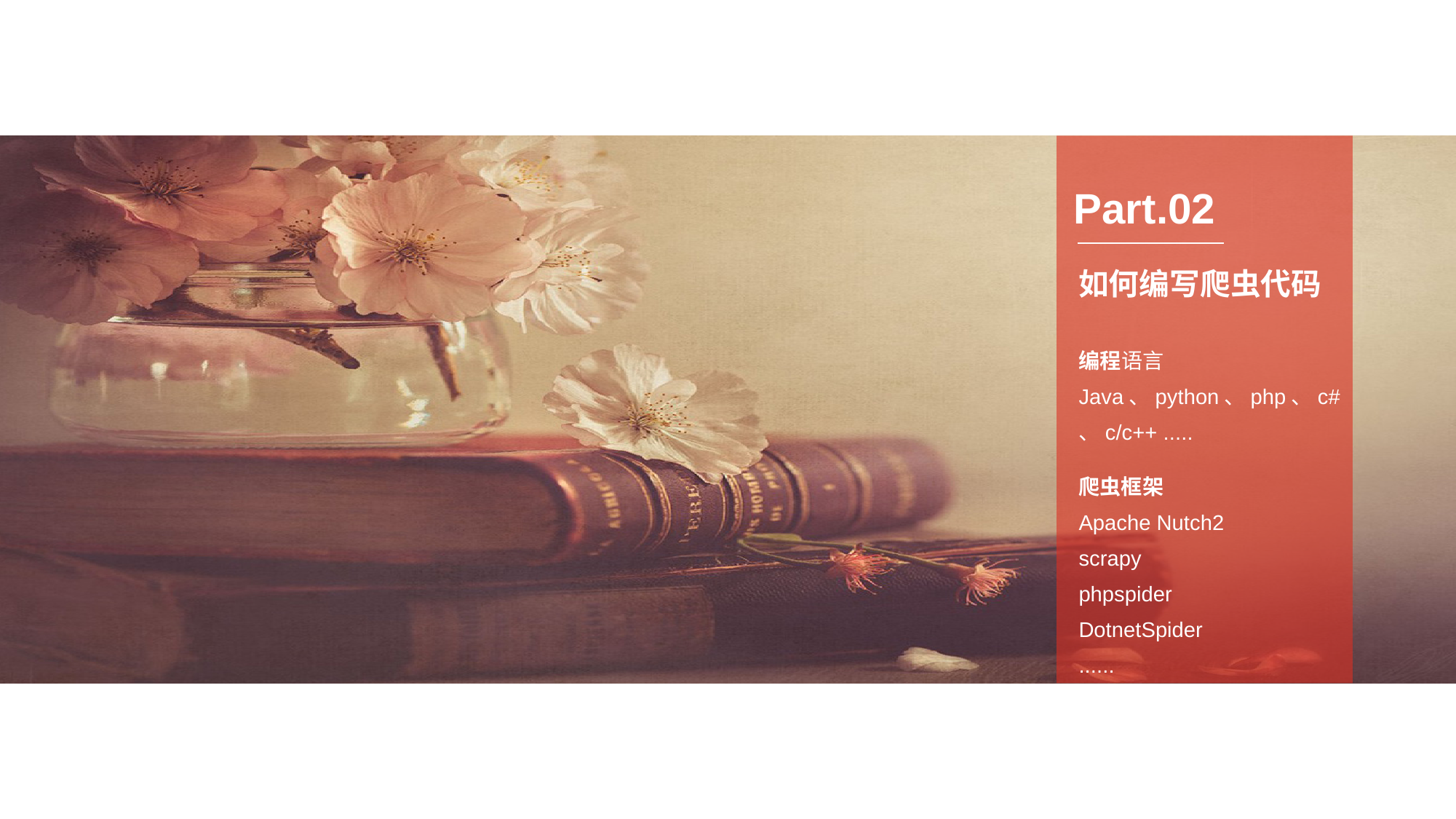

Part.02
如何编写爬虫代码
编程语言
Java、python、php、c#、c/c++ .....

爬虫框架
Apache Nutch2
scrapy
phpspider
DotnetSpider
......